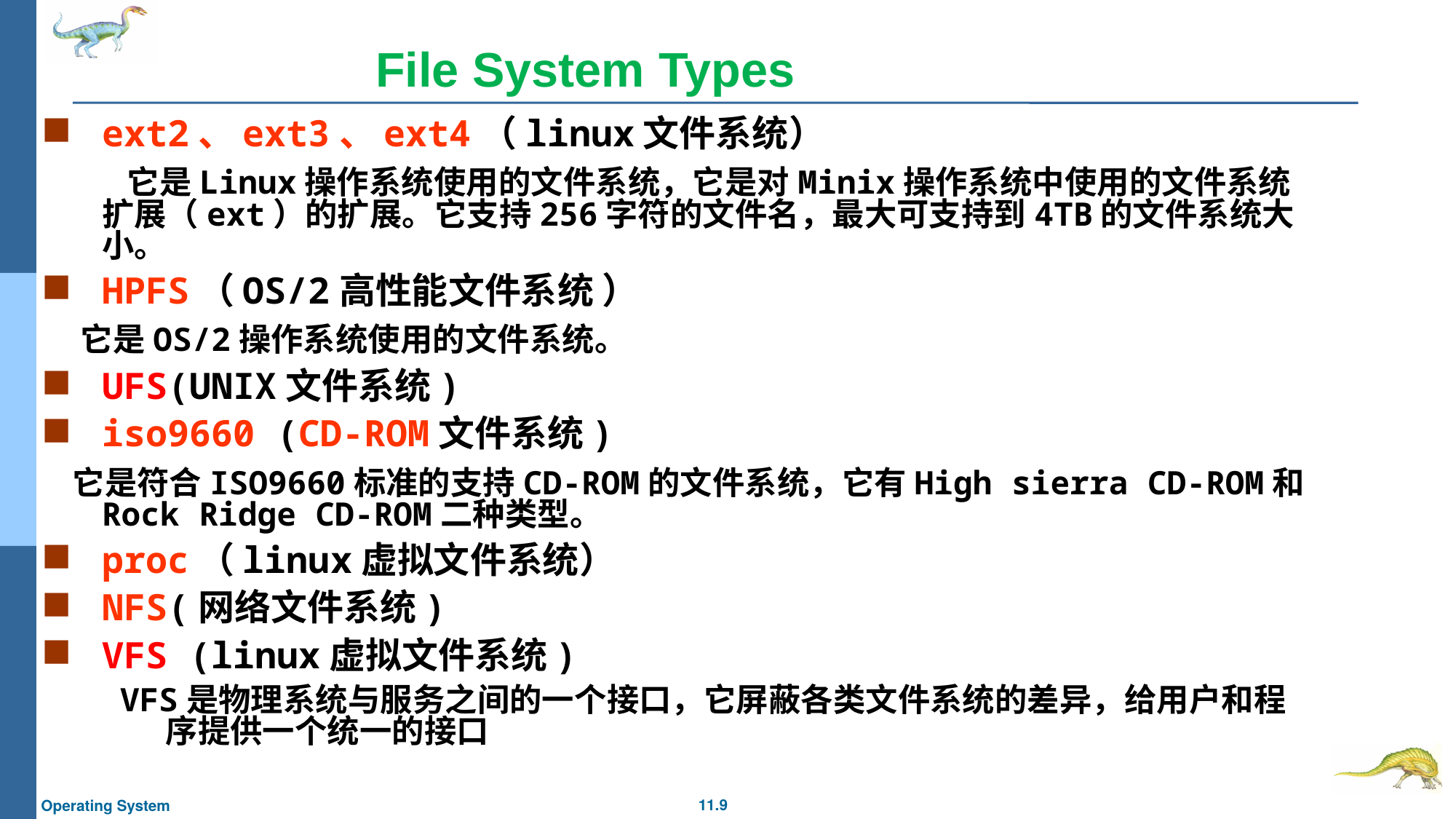

File System Types
ext2、ext3、ext4（linux文件系统）
  	  它是Linux操作系统使用的文件系统，它是对Minix操作系统中使用的文件系统扩展（ext）的扩展。它支持256字符的文件名，最大可支持到4TB的文件系统大小。
HPFS（OS/2高性能文件系统 ）
   它是OS/2操作系统使用的文件系统。
UFS(UNIX文件系统)
iso9660 (CD-ROM文件系统)
  它是符合ISO9660标准的支持CD-ROM的文件系统，它有High sierra CD-ROM和Rock Ridge CD-ROM二种类型。
proc（linux虚拟文件系统）
NFS(网络文件系统)
VFS (linux虚拟文件系统)
VFS是物理系统与服务之间的一个接口，它屏蔽各类文件系统的差异，给用户和程序提供一个统一的接口